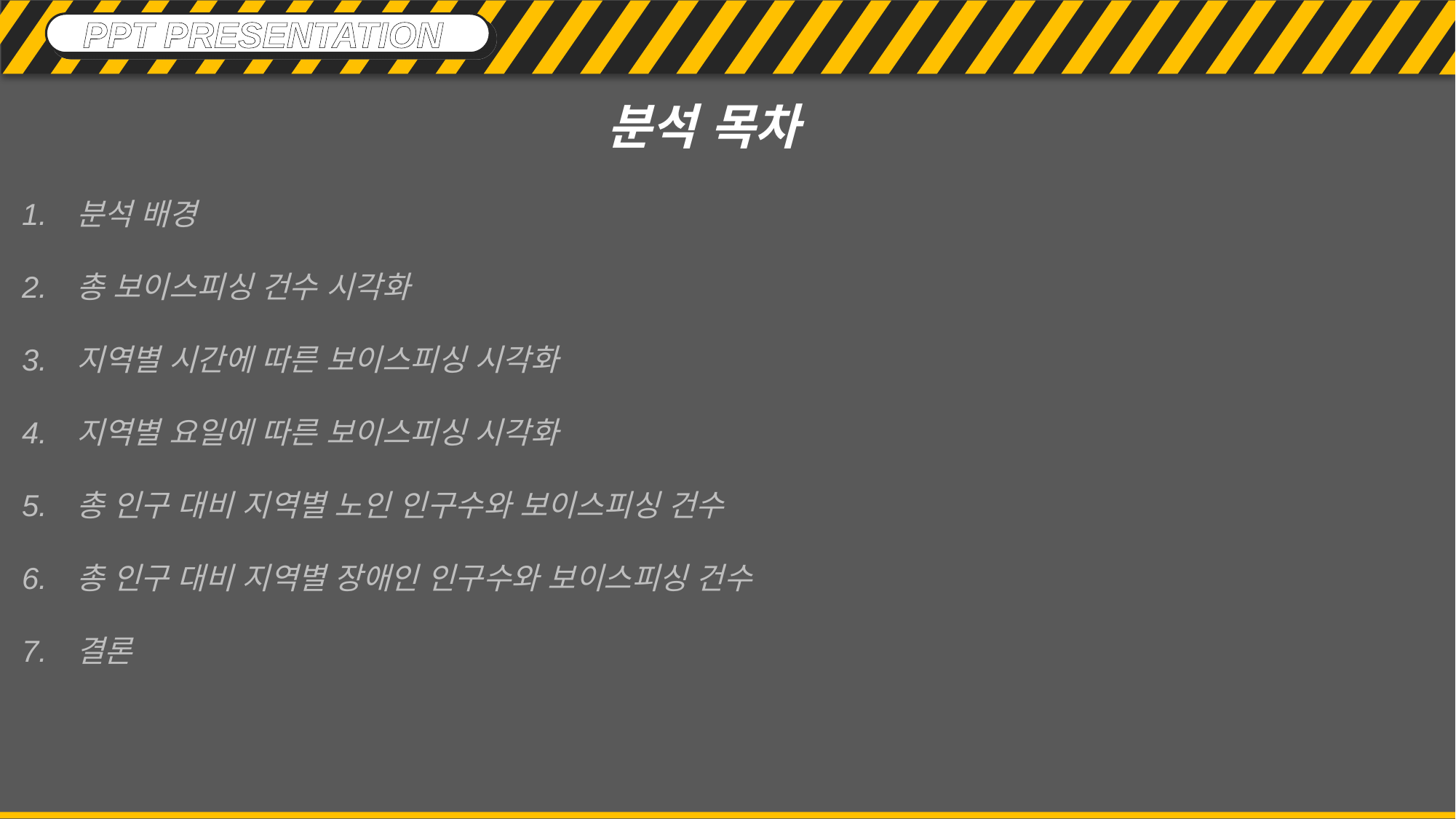

PPT PRESENTATION
분석 목차
분석 배경

총 보이스피싱 건수 시각화

지역별 시간에 따른 보이스피싱 시각화

지역별 요일에 따른 보이스피싱 시각화

총 인구 대비 지역별 노인 인구수와 보이스피싱 건수

총 인구 대비 지역별 장애인 인구수와 보이스피싱 건수

결론